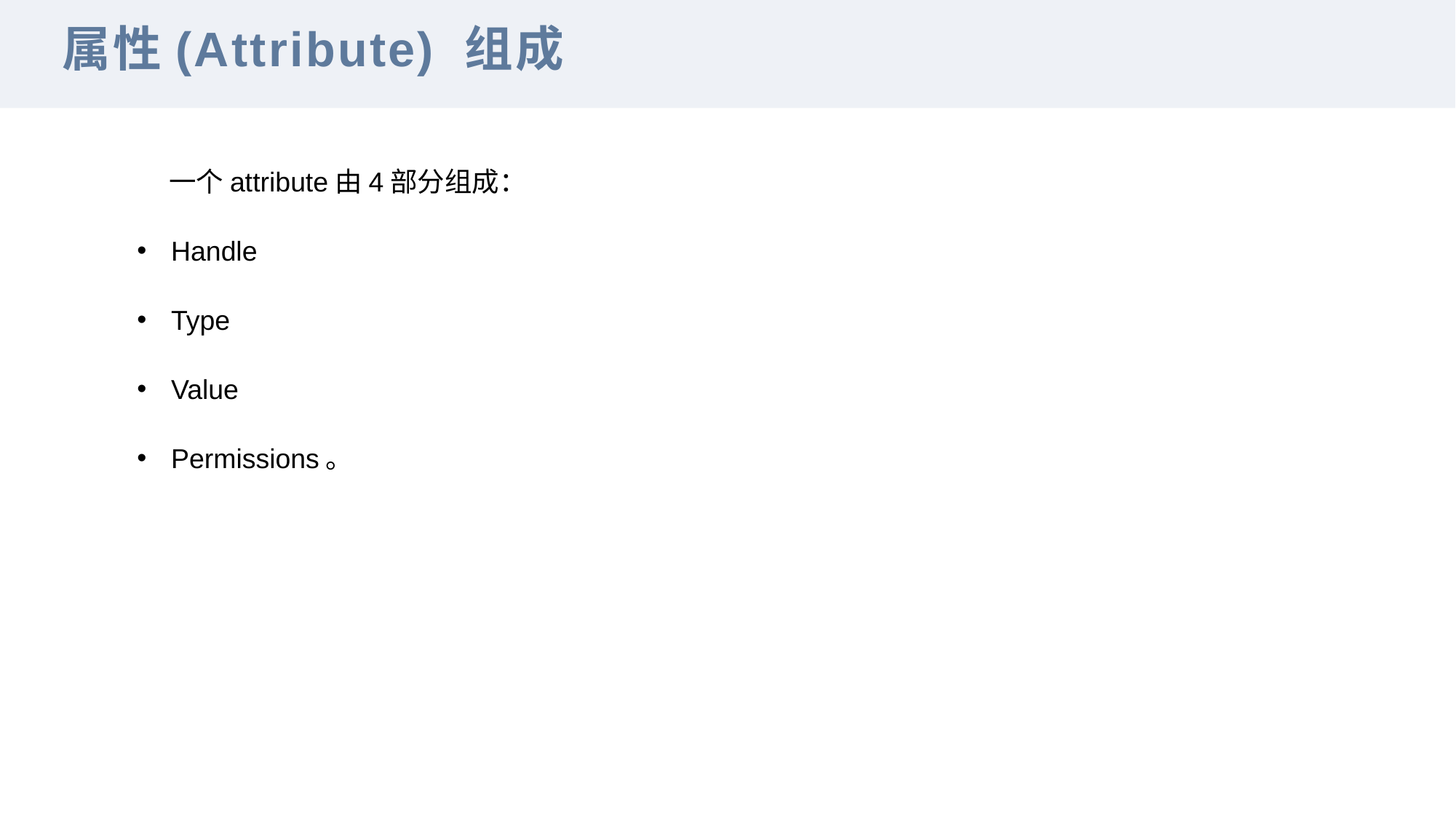

属性(Attribute) 组成
一个attribute由4部分组成：
Handle
Type
Value
Permissions。